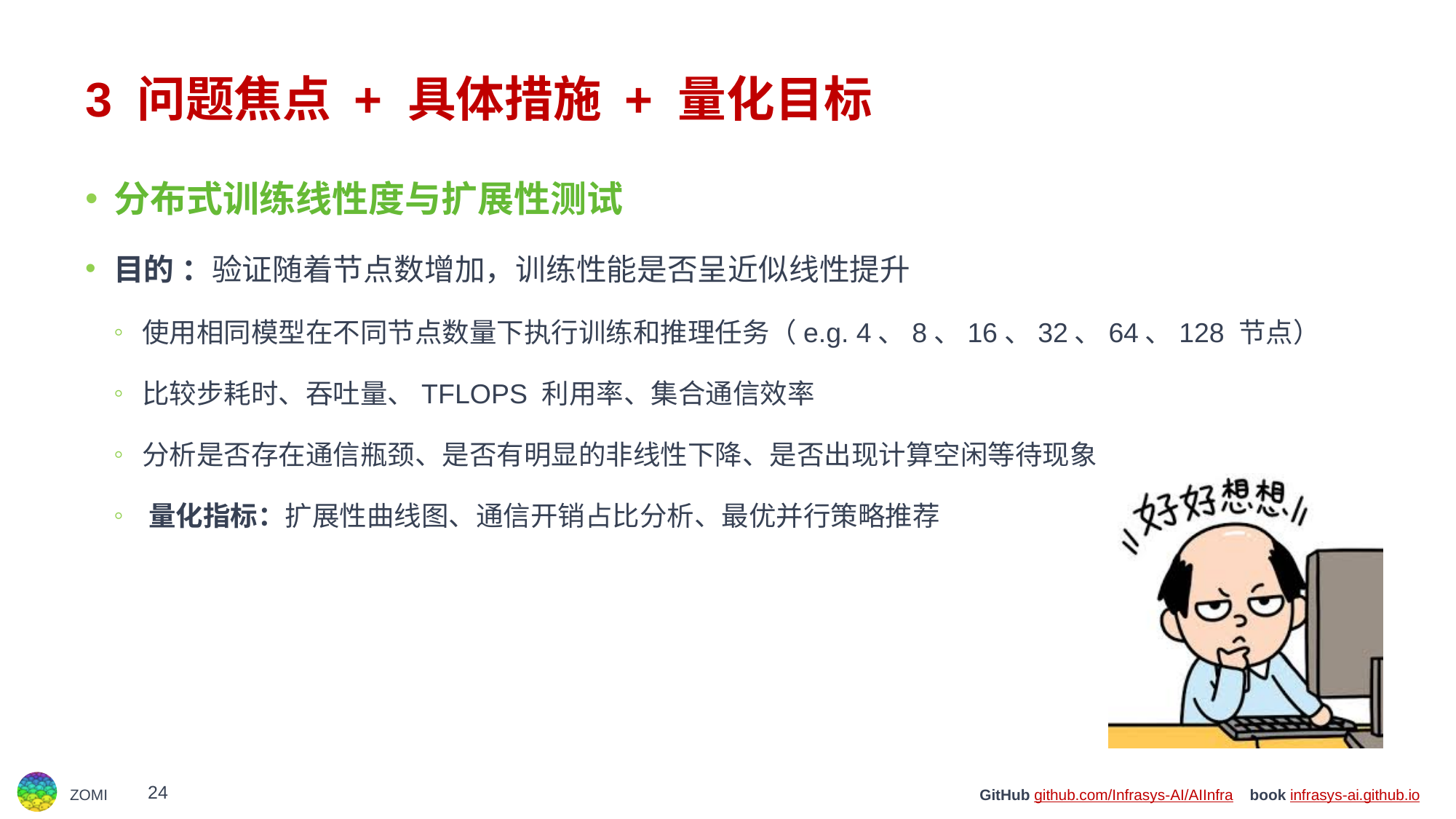

# 3 问题焦点 + 具体措施 + 量化目标
分布式训练线性度与扩展性测试
目的 ：验证随着节点数增加，训练性能是否呈近似线性提升
使用相同模型在不同节点数量下执行训练和推理任务（e.g. 4、8、16、32、64、128 节点）
比较步耗时、吞吐量、TFLOPS 利用率、集合通信效率
分析是否存在通信瓶颈、是否有明显的非线性下降、是否出现计算空闲等待现象
​​量化指标​​：扩展性曲线图、通信开销占比分析、最优并行策略推荐